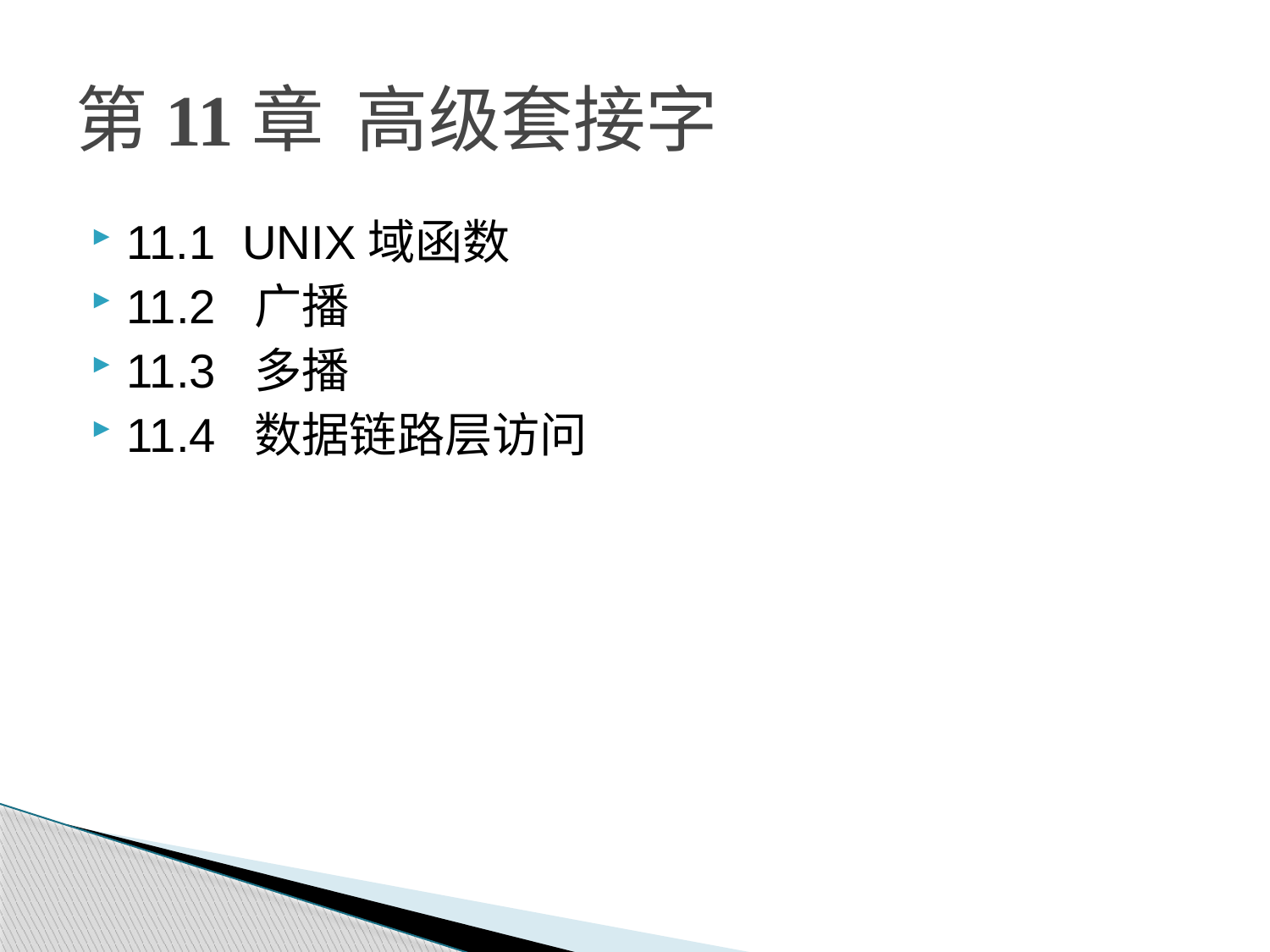

# 第11章  高级套接字
11.1  UNIX域函数
11.2  广播
11.3  多播
11.4  数据链路层访问